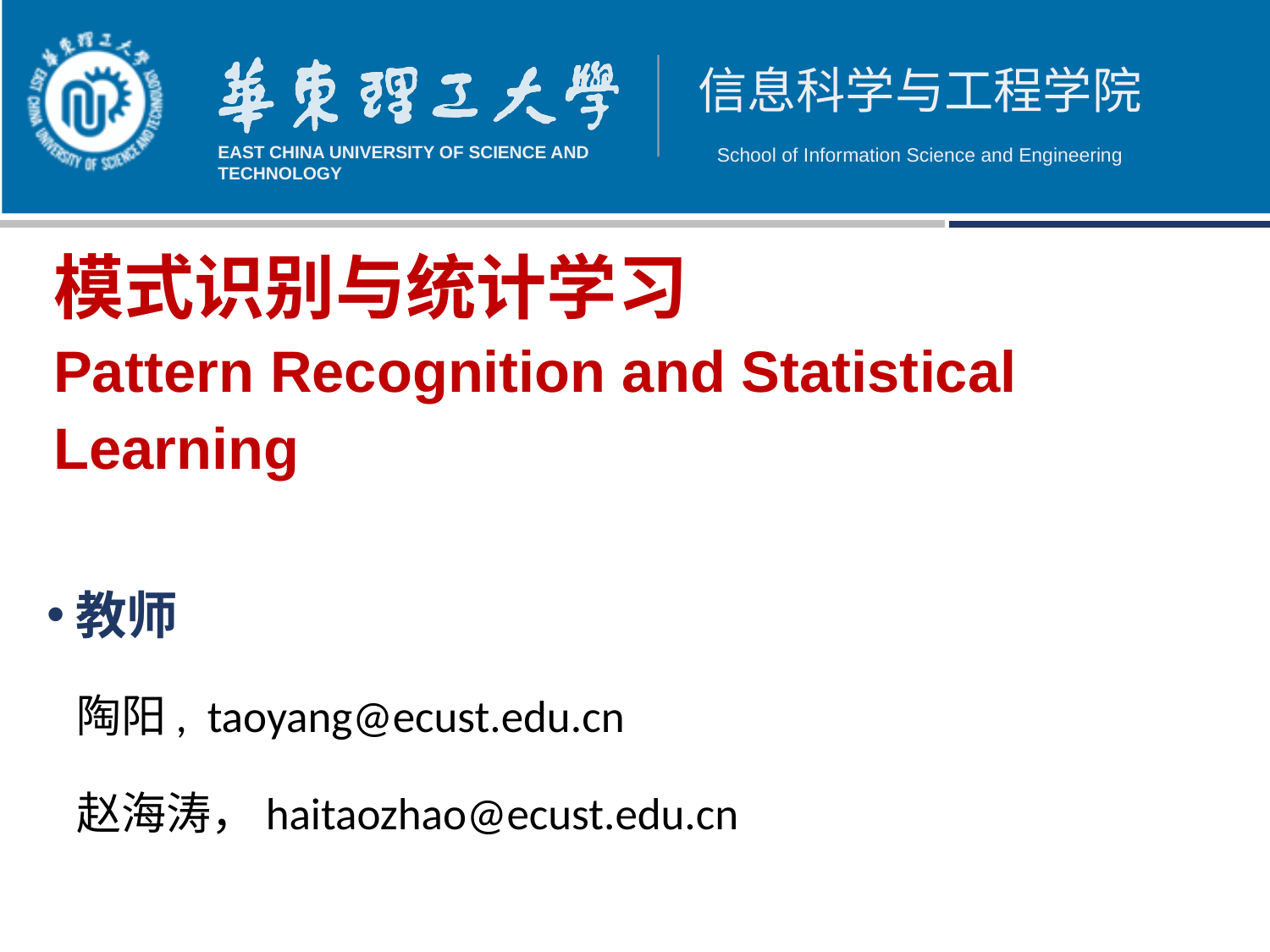

模式识别与统计学习
Pattern Recognition and Statistical Learning
教师
  陶阳,  taoyang@ecust.edu.cn
  赵海涛，haitaozhao@ecust.edu.cn
2